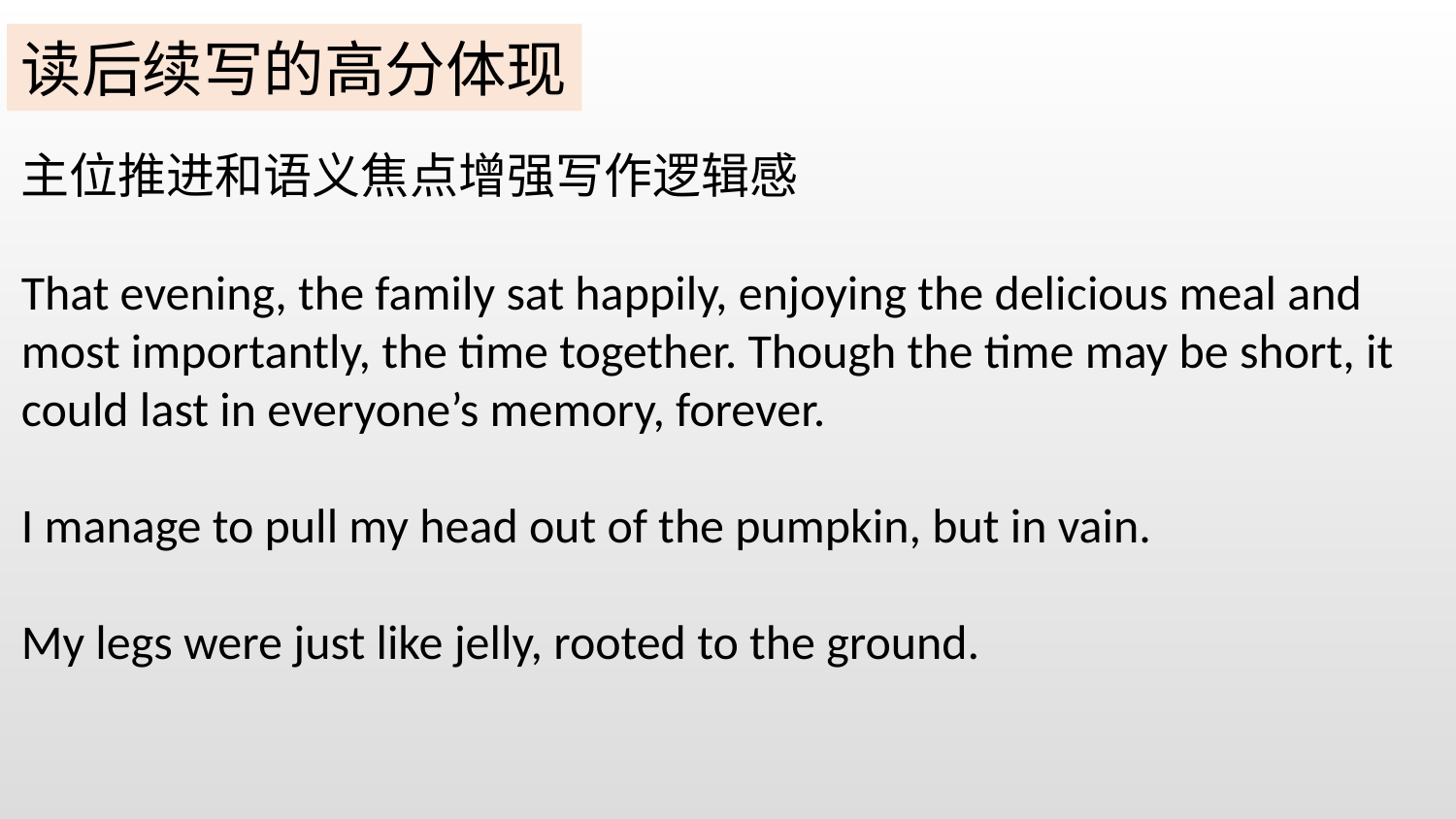

读后续写的高分体现
主位推进和语义焦点增强写作逻辑感

That evening, the family sat happily, enjoying the delicious meal and most importantly, the time together. Though the time may be short, it could last in everyone’s memory, forever.

I manage to pull my head out of the pumpkin, but in vain.

My legs were just like jelly, rooted to the ground.